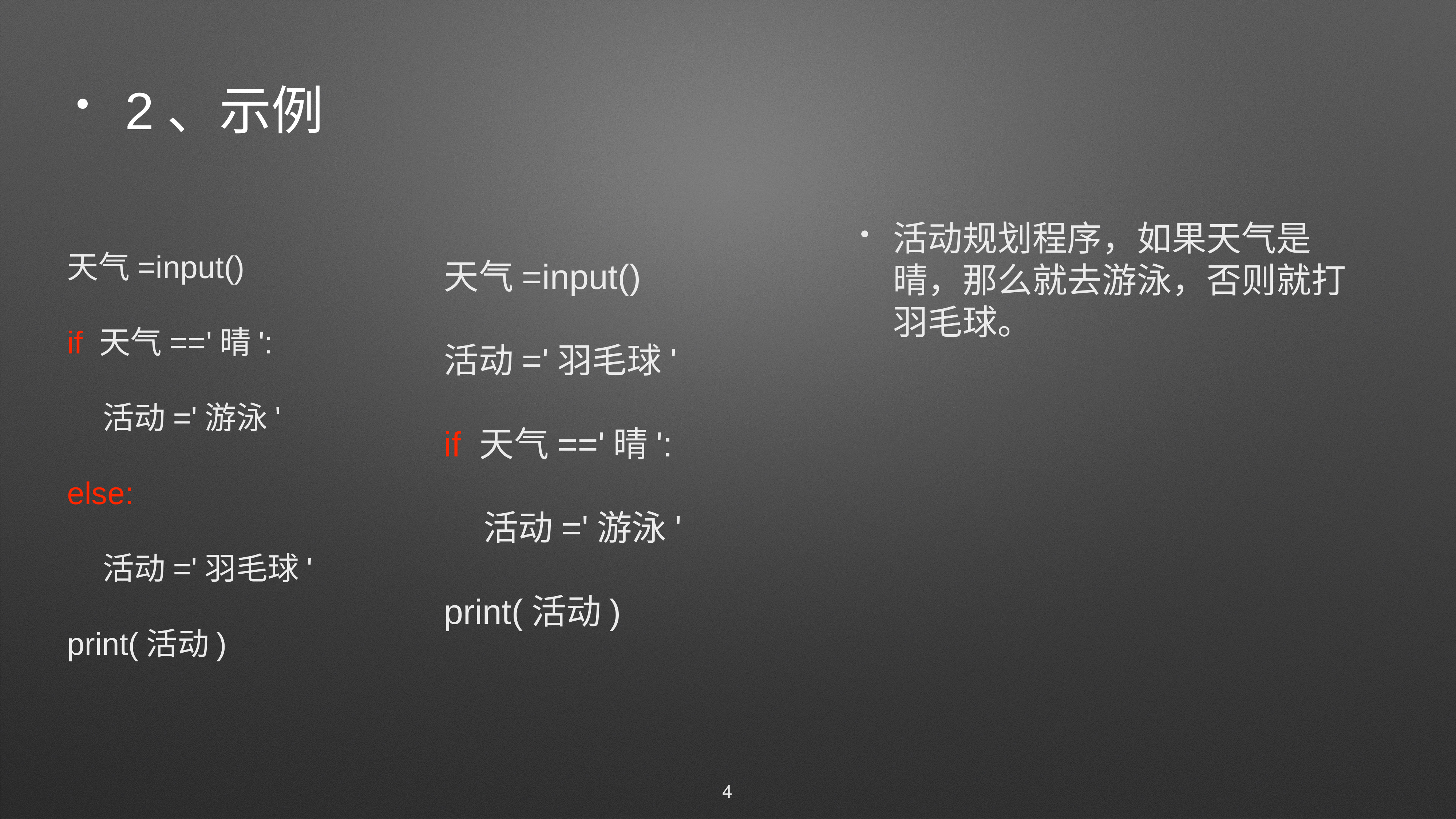

# 2、示例
活动规划程序，如果天气是晴，那么就去游泳，否则就打羽毛球。
天气=input()
活动='羽毛球'
if 天气=='晴':
    活动='游泳'
print(活动)
天气=input()
if 天气=='晴':
    活动='游泳'
else:
    活动='羽毛球'
print(活动)
4